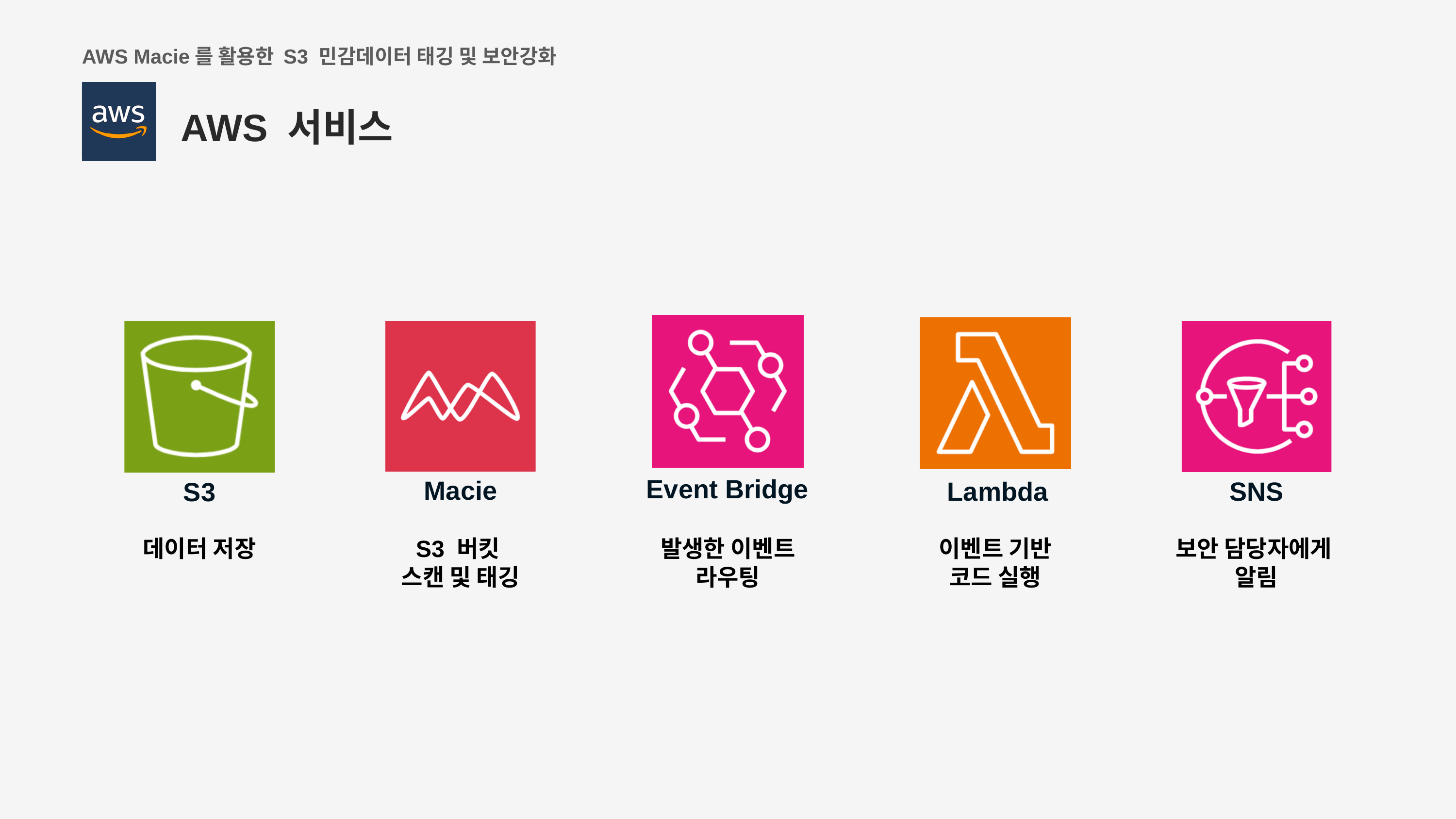

AWS Macie를 활용한 S3 민감데이터 태깅 및 보안강화

AWS 서비스

Event Bridge

Lambda

S3

Macie

SNS
데이터 저장
S3 버킷
스캔 및 태깅
발생한 이벤트
라우팅
이벤트 기반
코드 실행
보안 담당자에게
알림